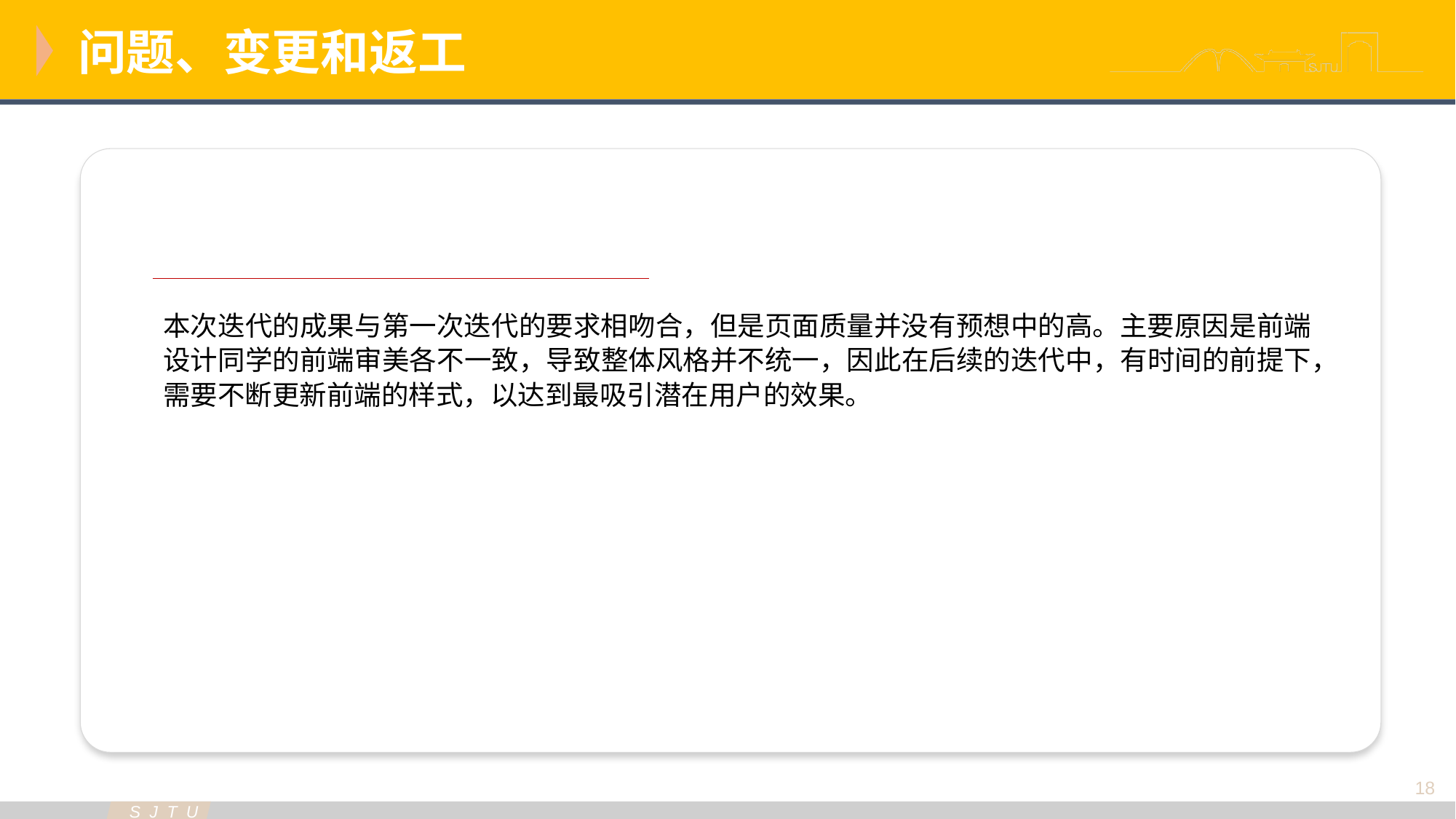

问题、变更和返工

本次迭代的成果与第一次迭代的要求相吻合，但是页面质量并没有预想中的高。主要原因是前端设计同学的前端审美各不一致，导致整体风格并不统一，因此在后续的迭代中，有时间的前提下，需要不断更新前端的样式，以达到最吸引潜在用户的效果。
18